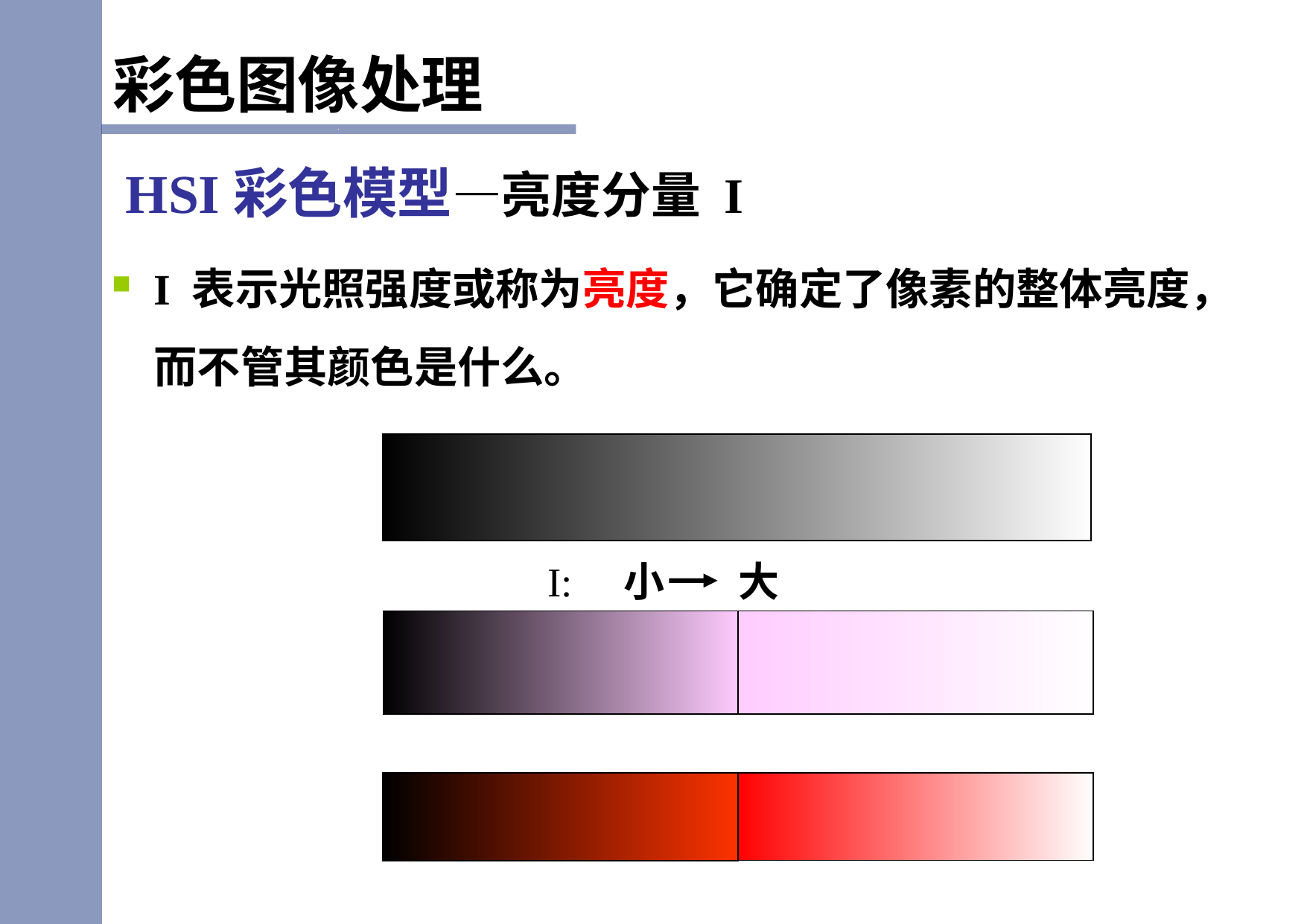

彩色图像处理
 HSI彩色模型—亮度分量 I
I 表示光照强度或称为亮度，它确定了像素的整体亮度，而不管其颜色是什么。

I:    小        大